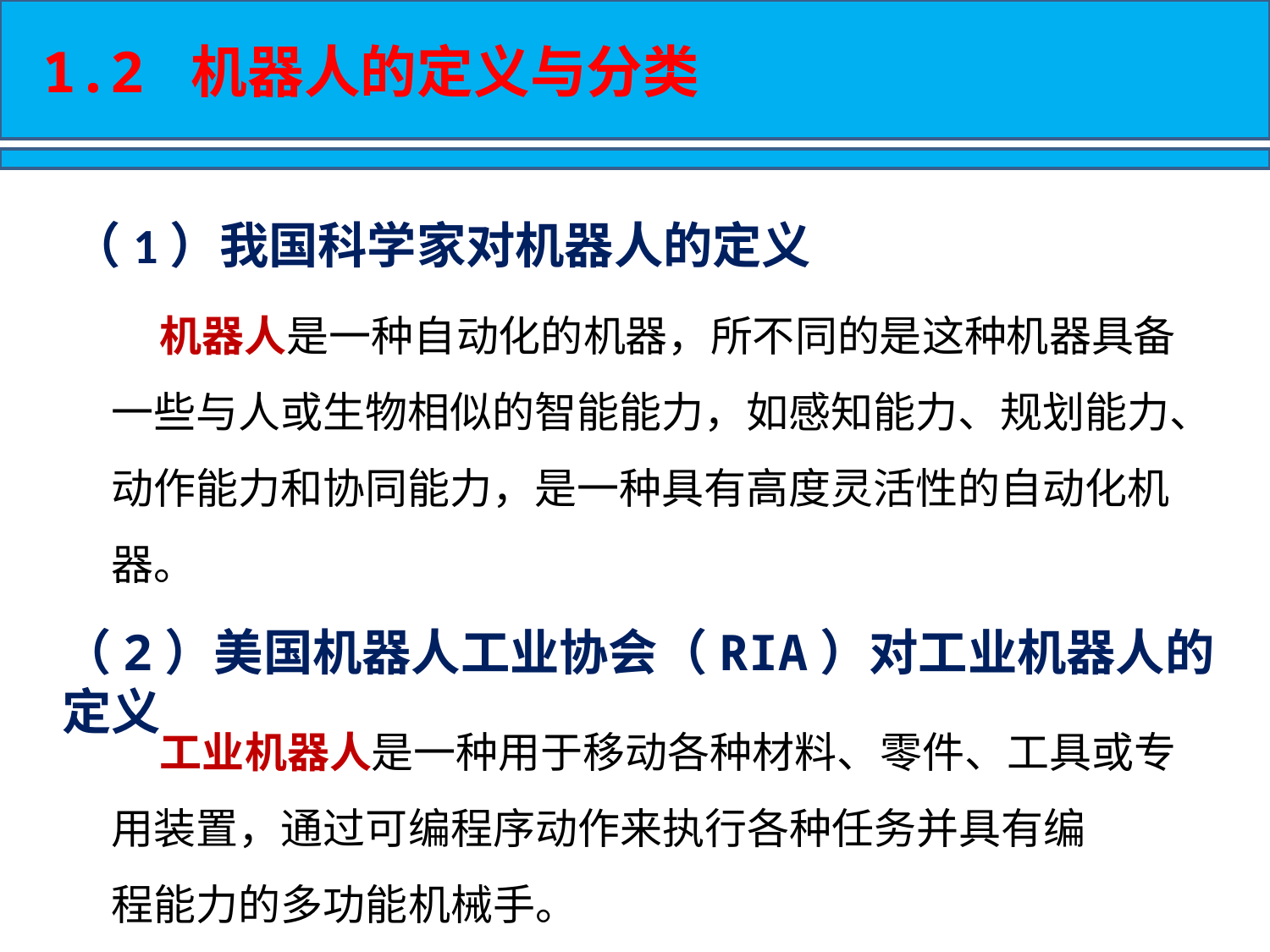

1.2 机器人的定义与分类

（1）我国科学家对机器人的定义
    机器人是一种自动化的机器，所不同的是这种机器具备一些与人或生物相似的智能能力，如感知能力、规划能力、动作能力和协同能力，是一种具有高度灵活性的自动化机器。
（2）美国机器人工业协会（RIA）对工业机器人的定义
    工业机器人是一种用于移动各种材料、零件、工具或专用装置，通过可编程序动作来执行各种任务并具有编
程能力的多功能机械手。